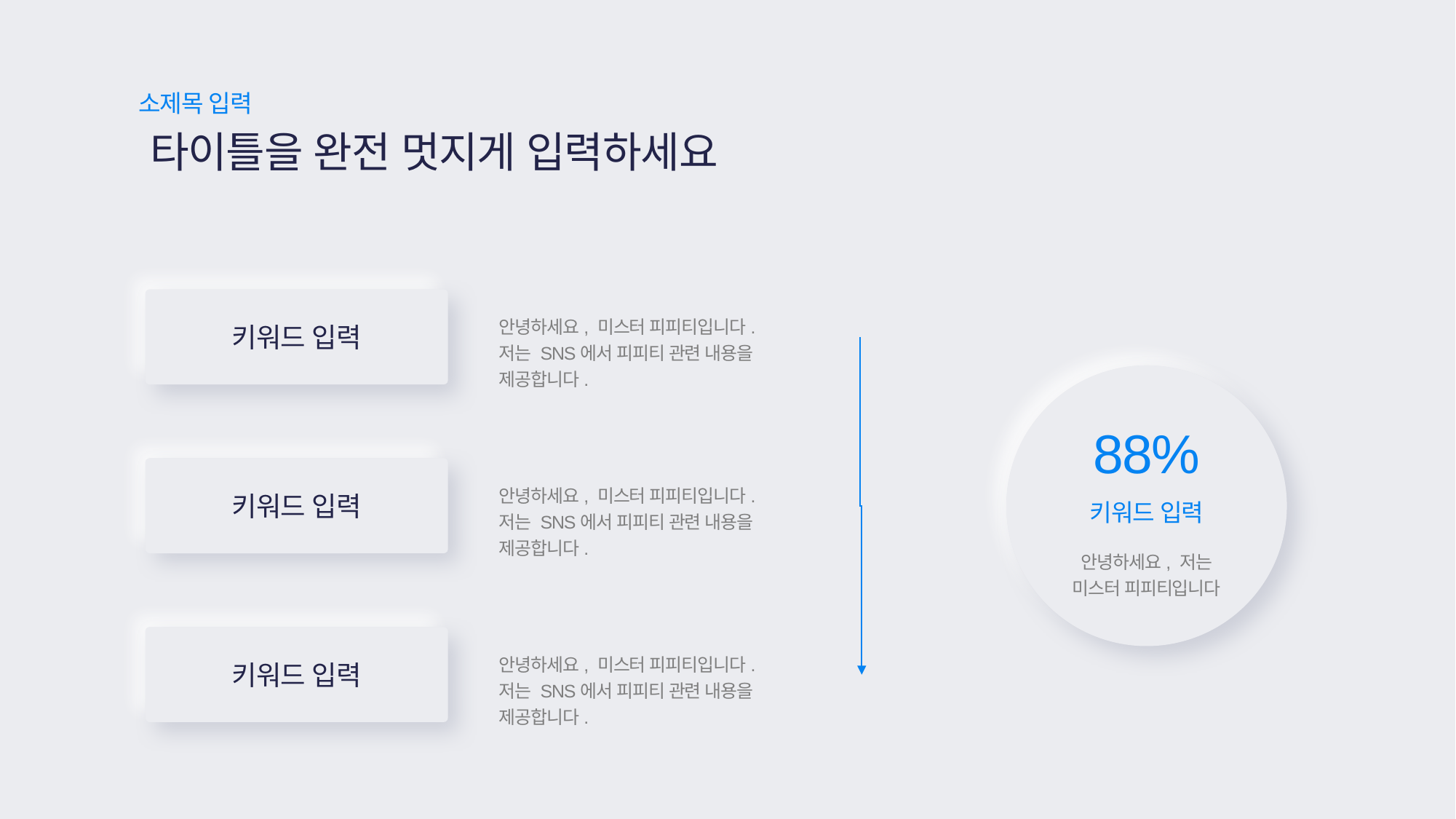

소제목 입력
타이틀을 완전 멋지게 입력하세요

안녕하세요, 미스터 피피티입니다.
저는 SNS에서 피피티 관련 내용을 제공합니다.
키워드 입력

88%

안녕하세요, 미스터 피피티입니다.
저는 SNS에서 피피티 관련 내용을 제공합니다.
키워드 입력
키워드 입력
안녕하세요, 저는
미스터 피피티입니다

안녕하세요, 미스터 피피티입니다.
저는 SNS에서 피피티 관련 내용을 제공합니다.
키워드 입력